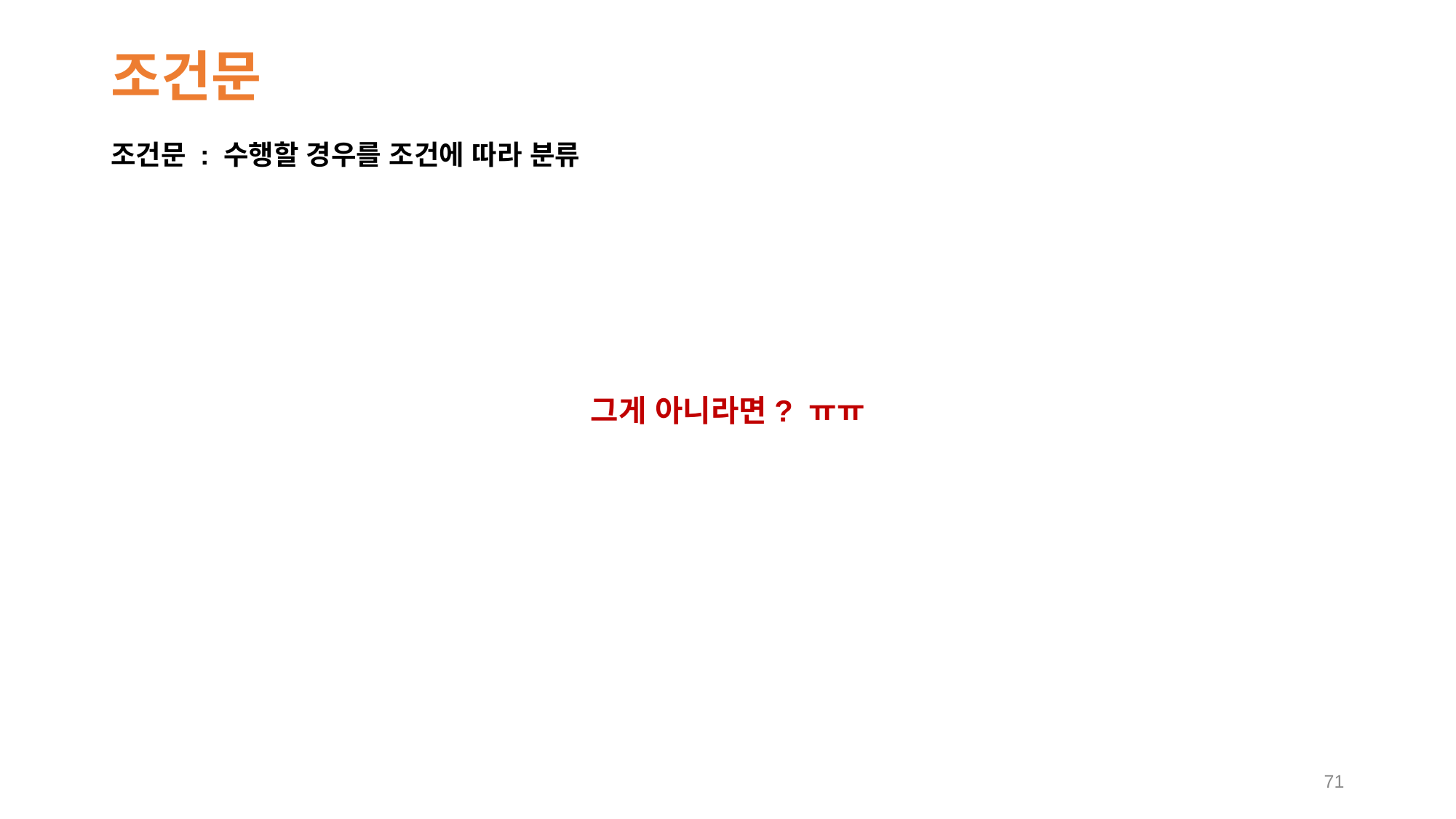

# 조건문
조건문 : 수행할 경우를 조건에 따라 분류

그게 아니라면? ㅠㅠ
71